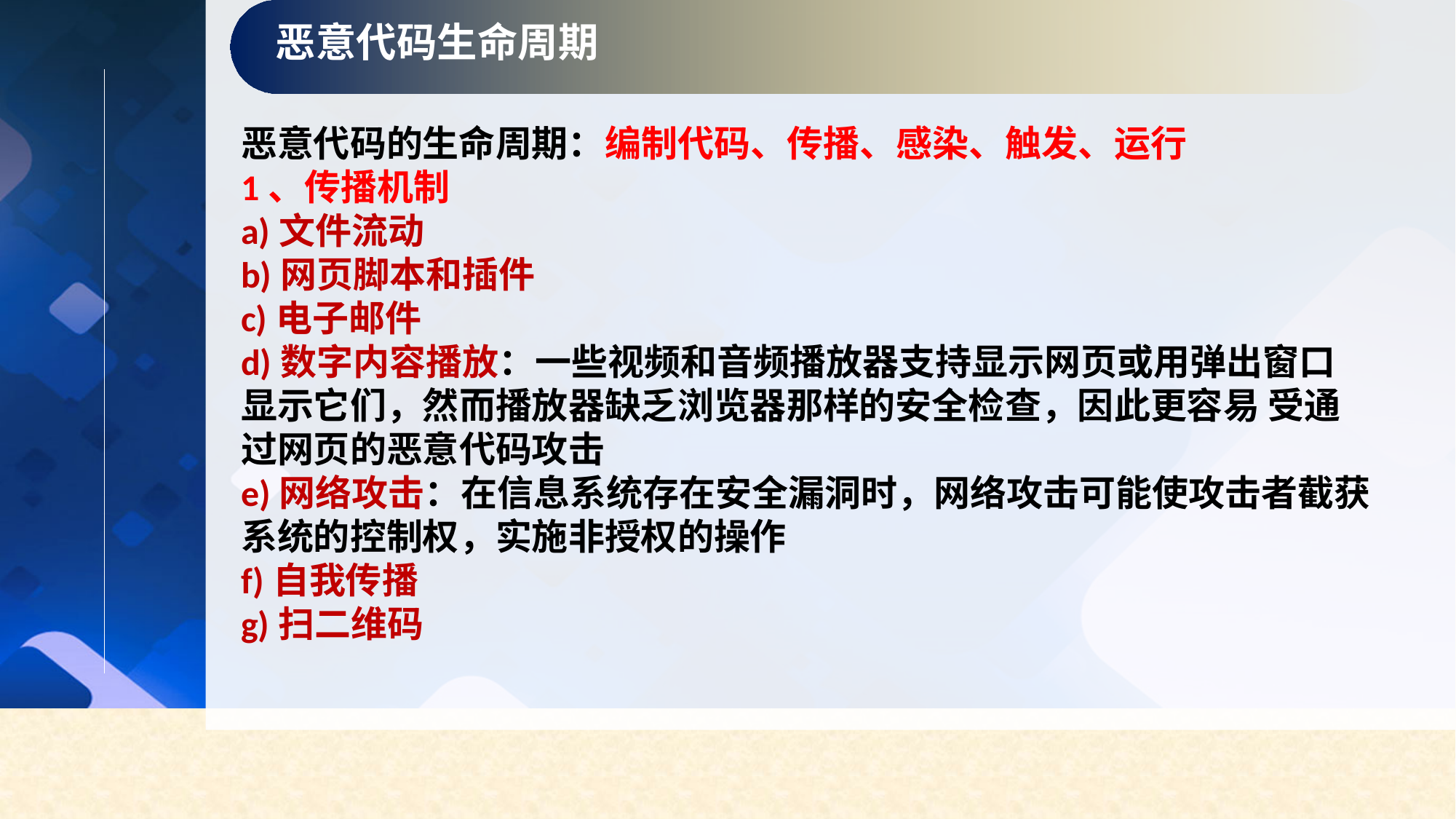

恶意代码生命周期
恶意代码的生命周期：编制代码、传播、感染、触发、运行
1、传播机制
a)文件流动
b)网页脚本和插件
c)电子邮件
d)数字内容播放：一些视频和音频播放器支持显示网页或用弹出窗口显示它们，然而播放器缺乏浏览器那样的安全检查，因此更容易 受通过网页的恶意代码攻击
e)网络攻击：在信息系统存在安全漏洞时，网络攻击可能使攻击者截获系统的控制权，实施非授权的操作
f)自我传播
g)扫二维码